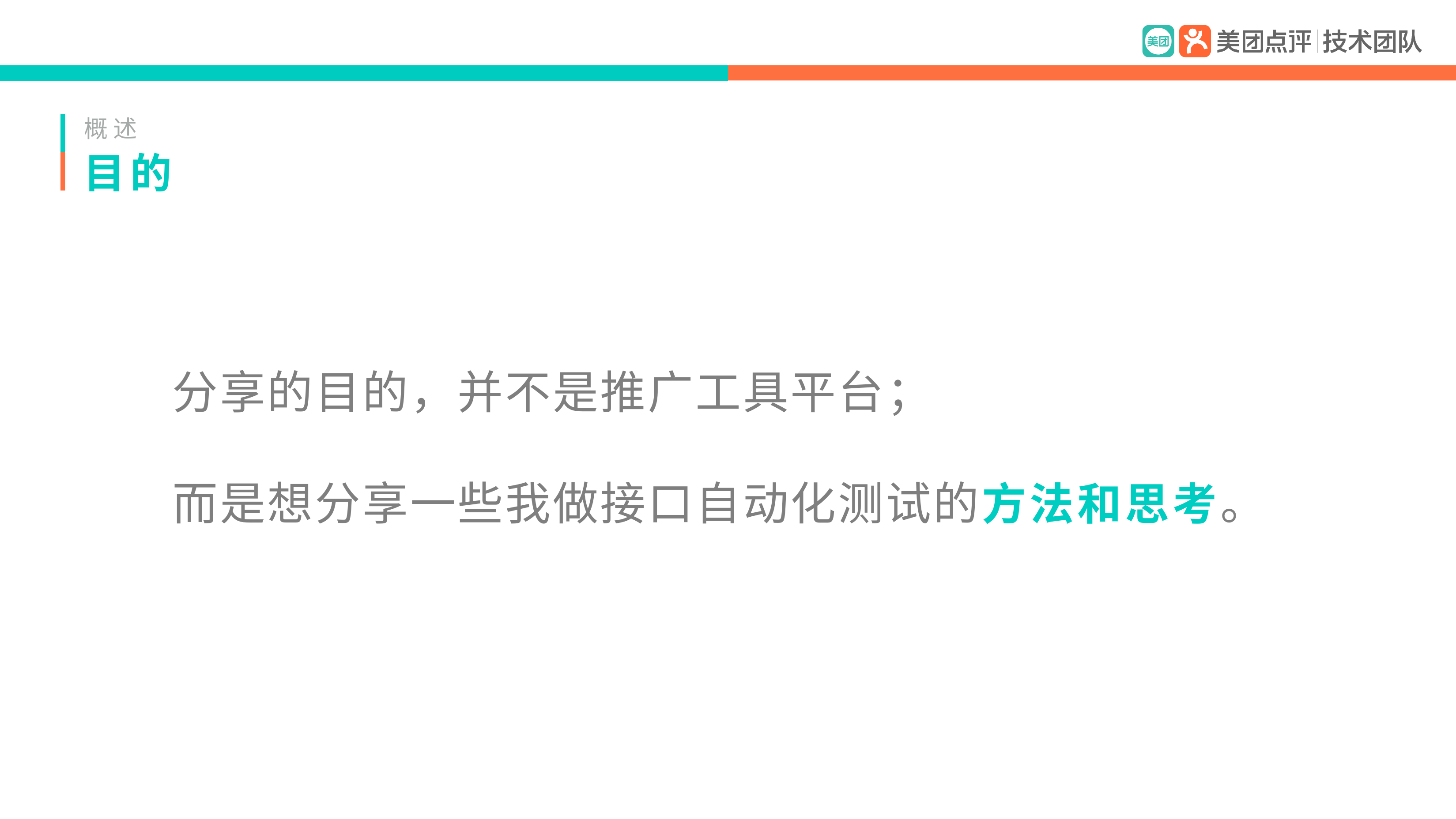

概述
目的

分享的目的，并不是推广工具平台；

而是想分享一些我做接口自动化测试的方法和思考。